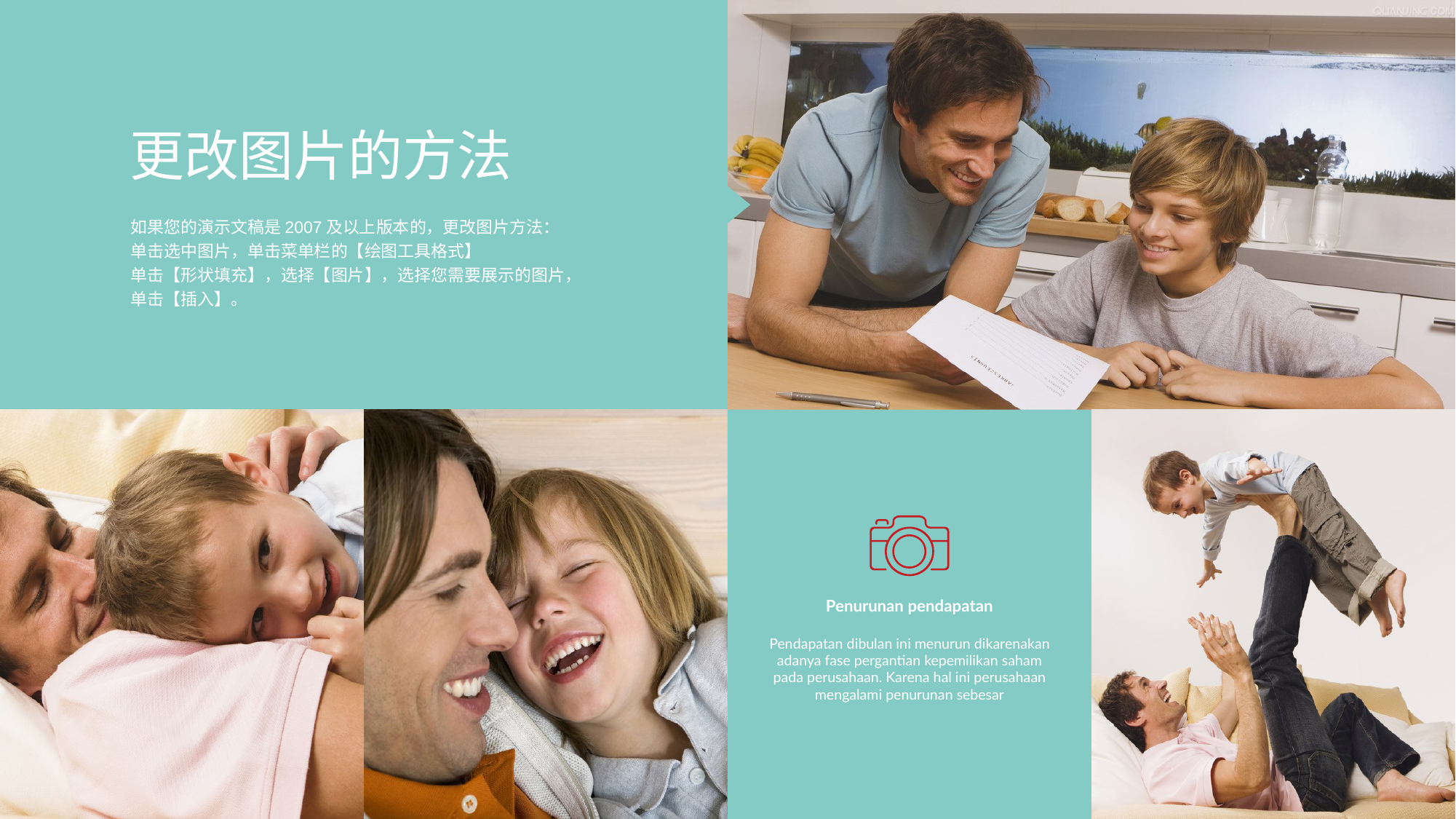

更改图片的方法
如果您的演示文稿是2007及以上版本的，更改图片方法：
单击选中图片，单击菜单栏的【绘图工具格式】
单击【形状填充】，选择【图片】，选择您需要展示的图片，单击【插入】。

Penurunan pendapatan

Pendapatan dibulan ini menurun dikarenakan adanya fase pergantian kepemilikan saham pada perusahaan. Karena hal ini perusahaan mengalami penurunan sebesar